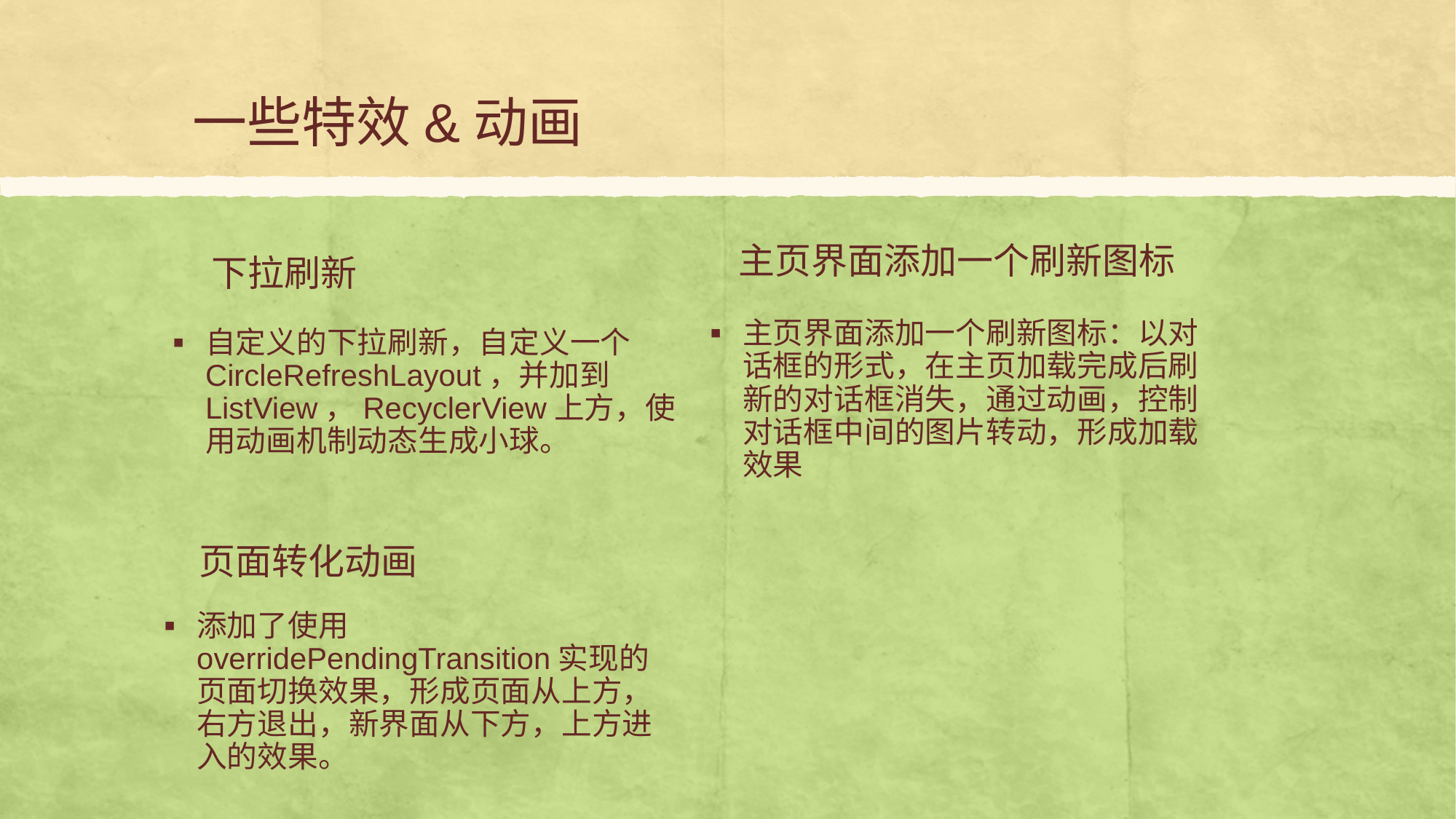

# 一些特效&动画
主页界面添加一个刷新图标
下拉刷新
主页界面添加一个刷新图标：以对话框的形式，在主页加载完成后刷新的对话框消失，通过动画，控制对话框中间的图片转动，形成加载效果
自定义的下拉刷新，自定义一个CircleRefreshLayout，并加到ListView，RecyclerView上方，使用动画机制动态生成小球。
页面转化动画
添加了使用overridePendingTransition实现的页面切换效果，形成页面从上方，右方退出，新界面从下方，上方进入的效果。